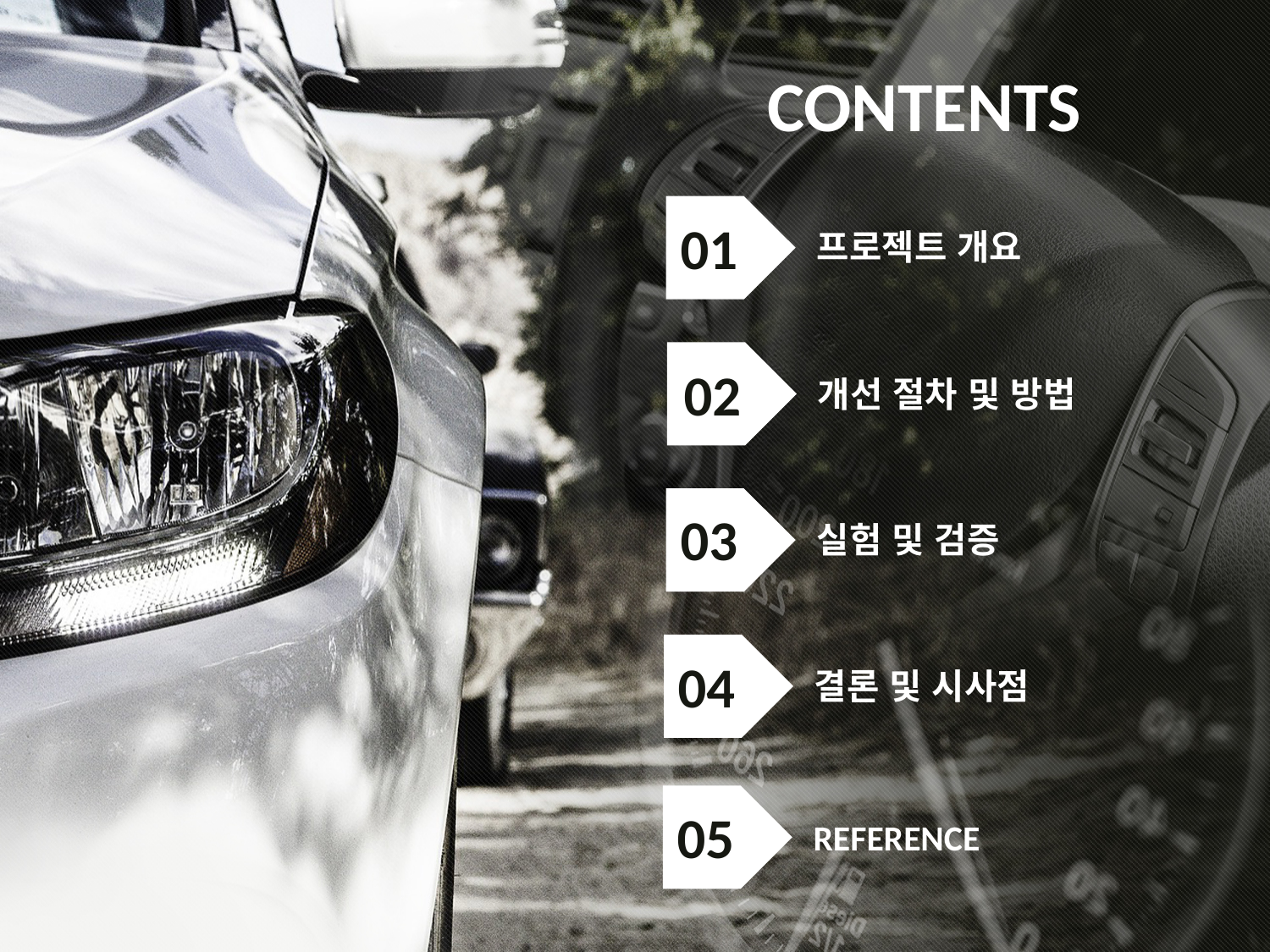

CONTENTS

01
프로젝트 개요

02
개선 절차 및 방법

03
실험 및 검증

04
결론 및 시사점

05
REFERENCE